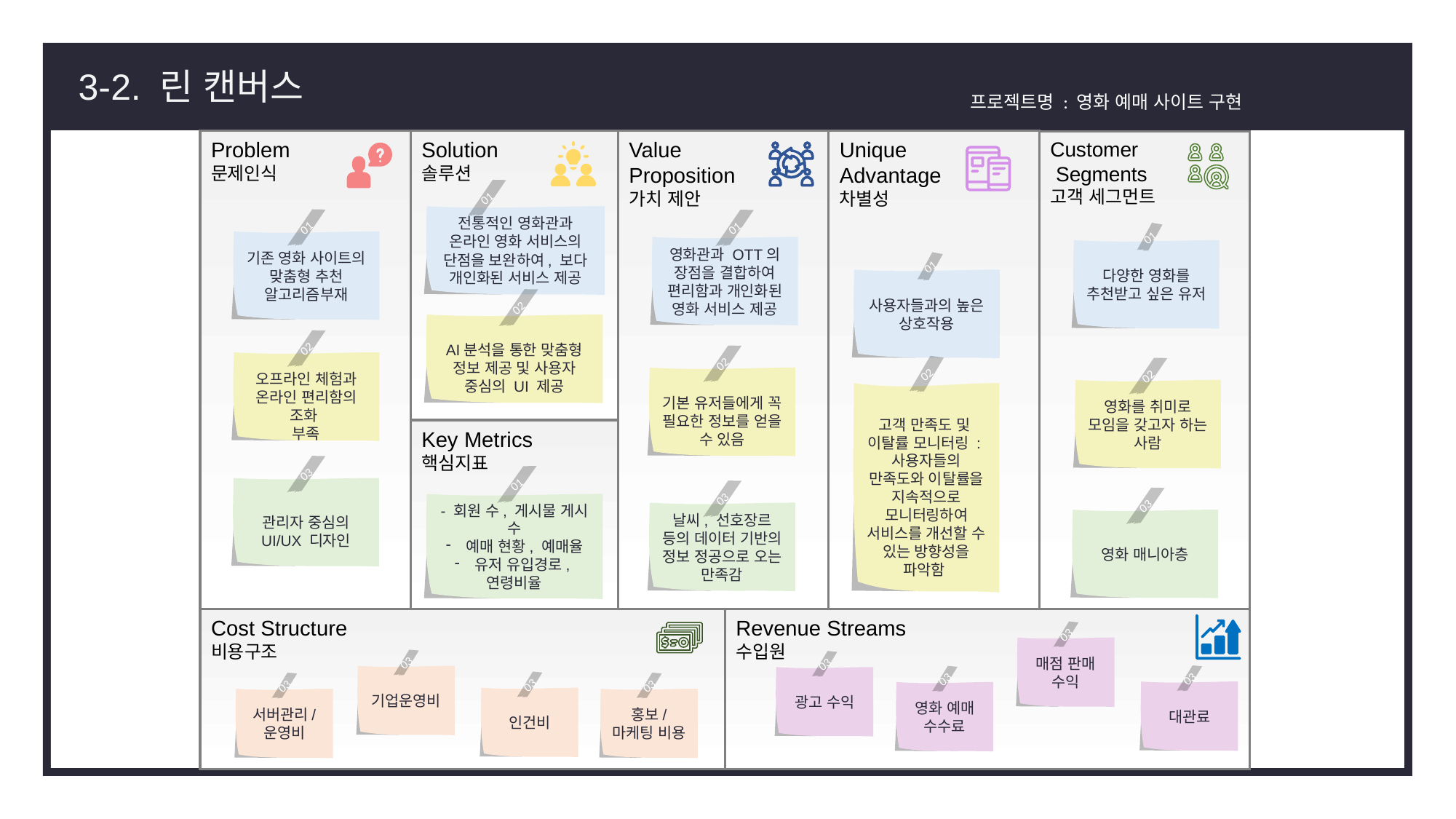

3-2. 린 캔버스
프로젝트명 : 영화 예매 사이트 구현

Unique
Advantage
차별성
Solution
솔루션
Value
Proposition
가치 제안
Problem
문제인식
Customer
 Segments
고객 세그먼트

01
전통적인 영화관과 온라인 영화 서비스의 단점을 보완하여, 보다 개인화된 서비스 제공

01
기존 영화 사이트의 맞춤형 추천 알고리즘부재

01
영화관과 OTT의 장점을 결합하여 편리함과 개인화된 영화 서비스 제공

01
다양한 영화를 추천받고 싶은 유저

01
사용자들과의 높은 상호작용

02

AI분석을 통한 맞춤형 정보 제공 및 사용자 중심의 UI 제공

02

오프라인 체험과 온라인 편리함의 조화
부족

02

기본 유저들에게 꼭 필요한 정보를 얻을 수 있음

02

고객 만족도 및
이탈률 모니터링 :
사용자들의 만족도와 이탈률을 지속적으로 모니터링하여 서비스를 개선할 수 있는 방향성을 파악함

02
영화를 취미로 모임을 갖고자 하는 사람

Key Metrics
핵심지표
03

관리자 중심의 UI/UX 디자인

01
- 회원 수, 게시물 게시 수
예매 현황, 예매율
유저 유입경로,
연령비율

03
날씨, 선호장르 등의 데이터 기반의 정보 정공으로 오는 만족감

03
영화 매니아층

Cost Structure
비용구조
Revenue Streams
수입원

03
매점 판매 수익

03
기업운영비

03
광고 수익

03
대관료

03
영화 예매 수수료

03
인건비

03
홍보/
마케팅 비용

03
서버관리/
운영비